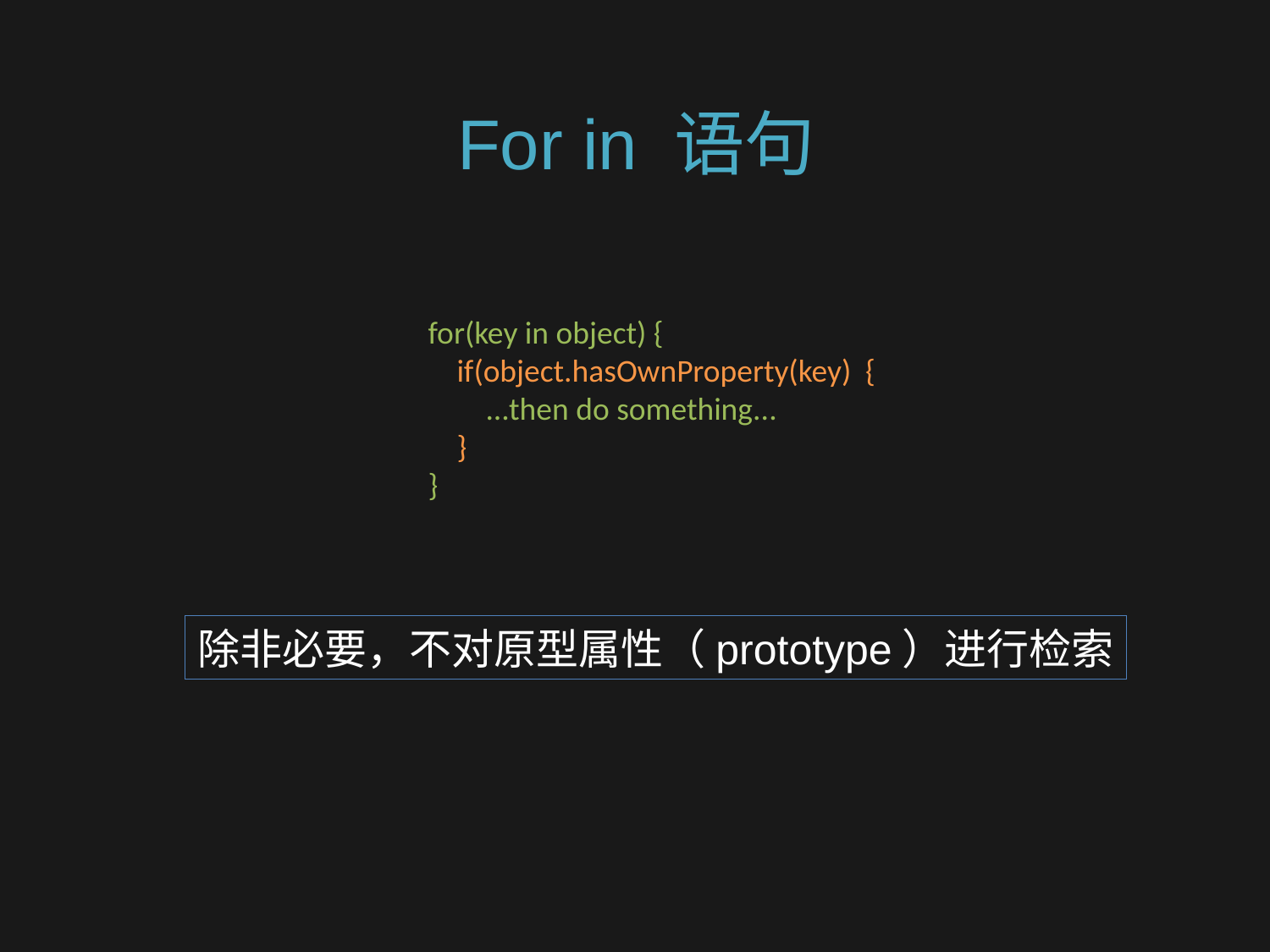

# For in 语句
for(key in object) {
    if(object.hasOwnProperty(key)  {
        ...then do something...
    }
}
除非必要，不对原型属性（prototype）进行检索